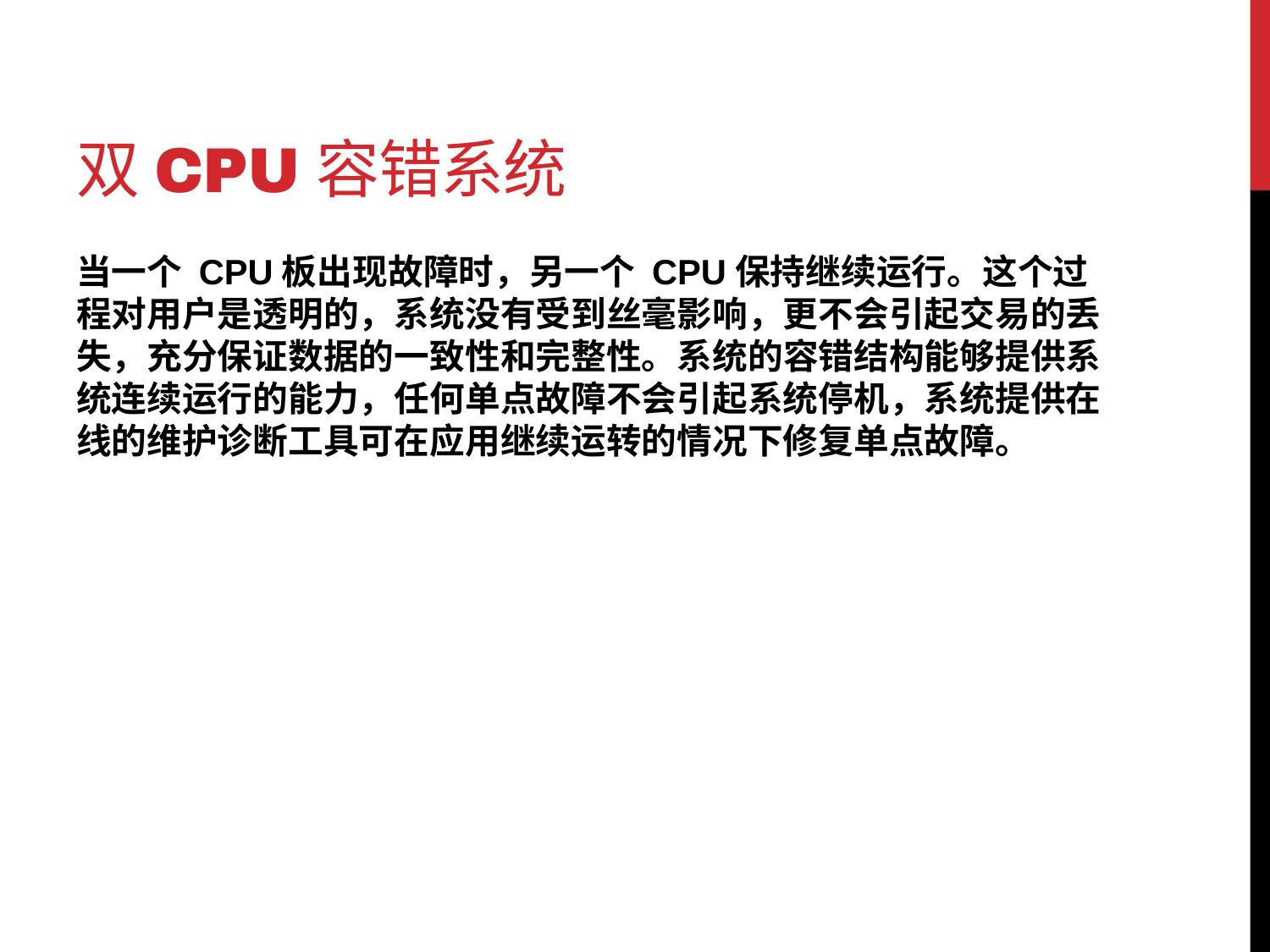

# 双CPU容错系统
当一个 CPU板出现故障时，另一个 CPU保持继续运行。这个过程对用户是透明的，系统没有受到丝毫影响，更不会引起交易的丢失，充分保证数据的一致性和完整性。系统的容错结构能够提供系统连续运行的能力，任何单点故障不会引起系统停机，系统提供在线的维护诊断工具可在应用继续运转的情况下修复单点故障。